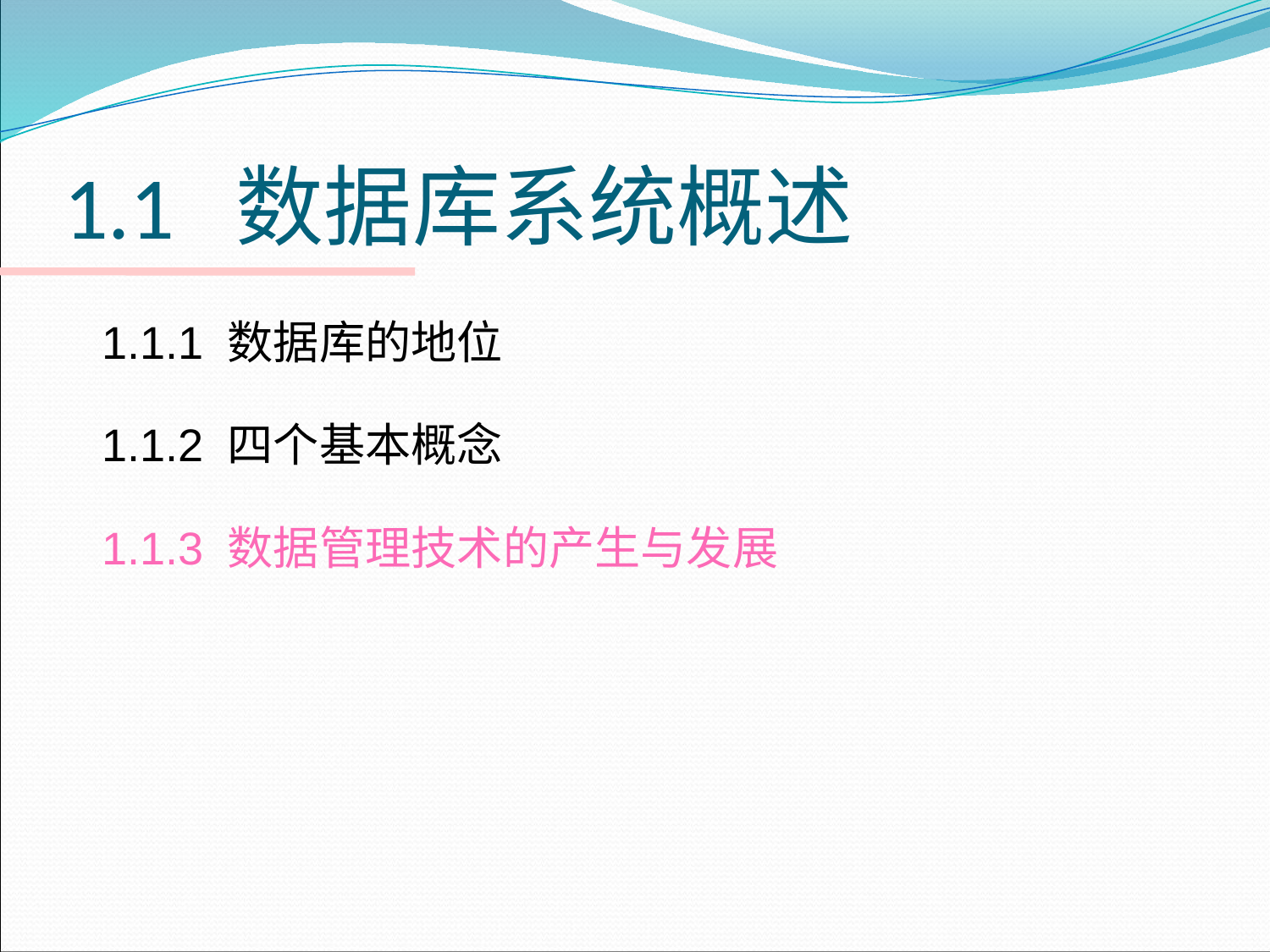

# 1.1  数据库系统概述
  1.1.1 数据库的地位
  1.1.2 四个基本概念
  1.1.3 数据管理技术的产生与发展

26